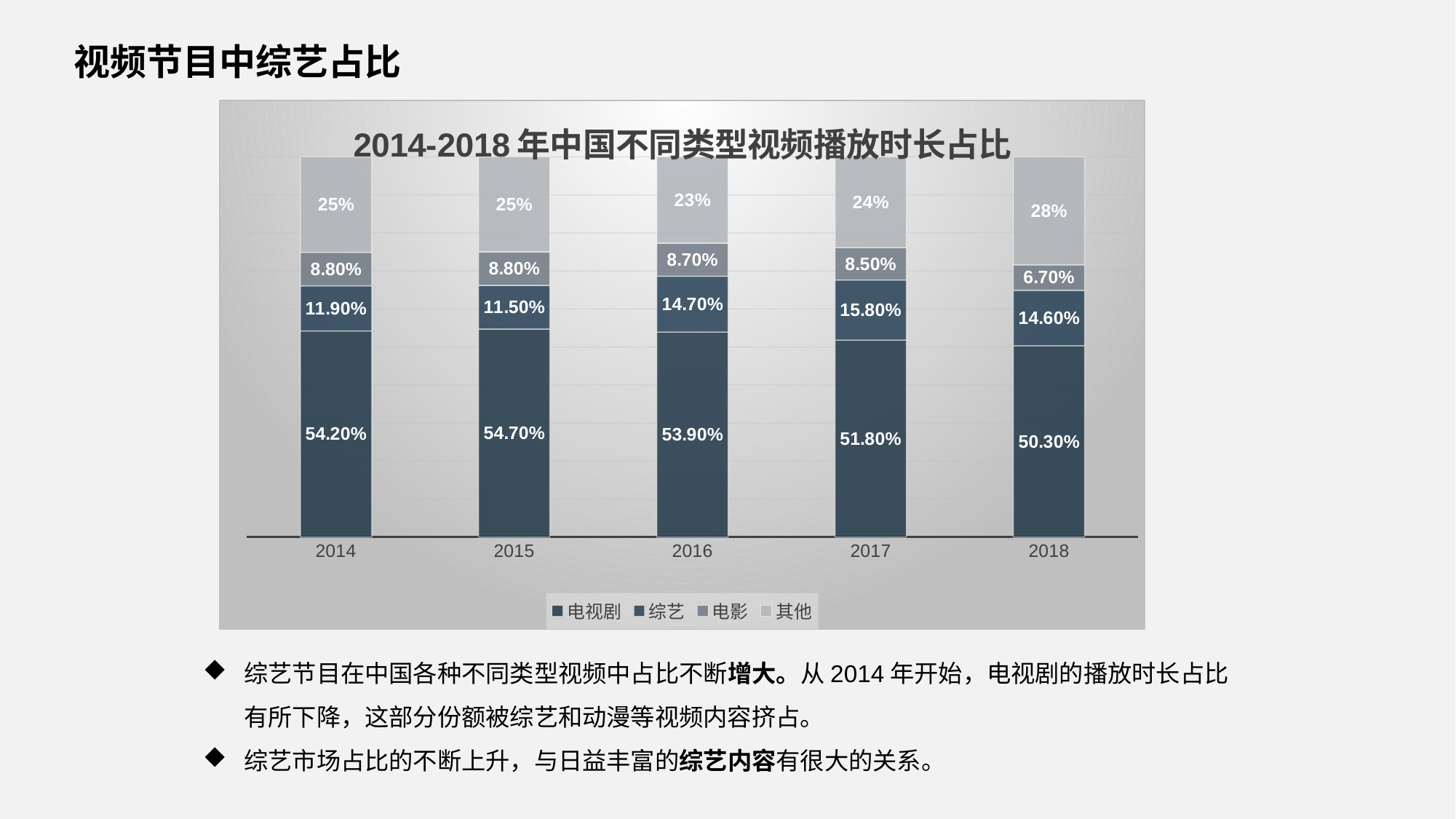

视频节目中综艺占比

### Chart: 2014-2018年中国不同类型视频播放时长占比

| Category | 电视剧 | 综艺 | 电影 | 其他 |
|---|---|---|---|---|
| 2014 | 0.542 | 0.119 | 0.088 | 0.251 |
| 2015 | 0.547 | 0.115 | 0.088 | 0.25 |
| 2016 | 0.539 | 0.147 | 0.087 | 0.227 |
| 2017 | 0.518 | 0.158 | 0.085 | 0.239 |
| 2018 | 0.503 | 0.146 | 0.067 | 0.284 |
综艺节目在中国各种不同类型视频中占比不断增大。从2014年开始，电视剧的播放时长占比有所下降，这部分份额被综艺和动漫等视频内容挤占。
综艺市场占比的不断上升，与日益丰富的综艺内容有很大的关系。